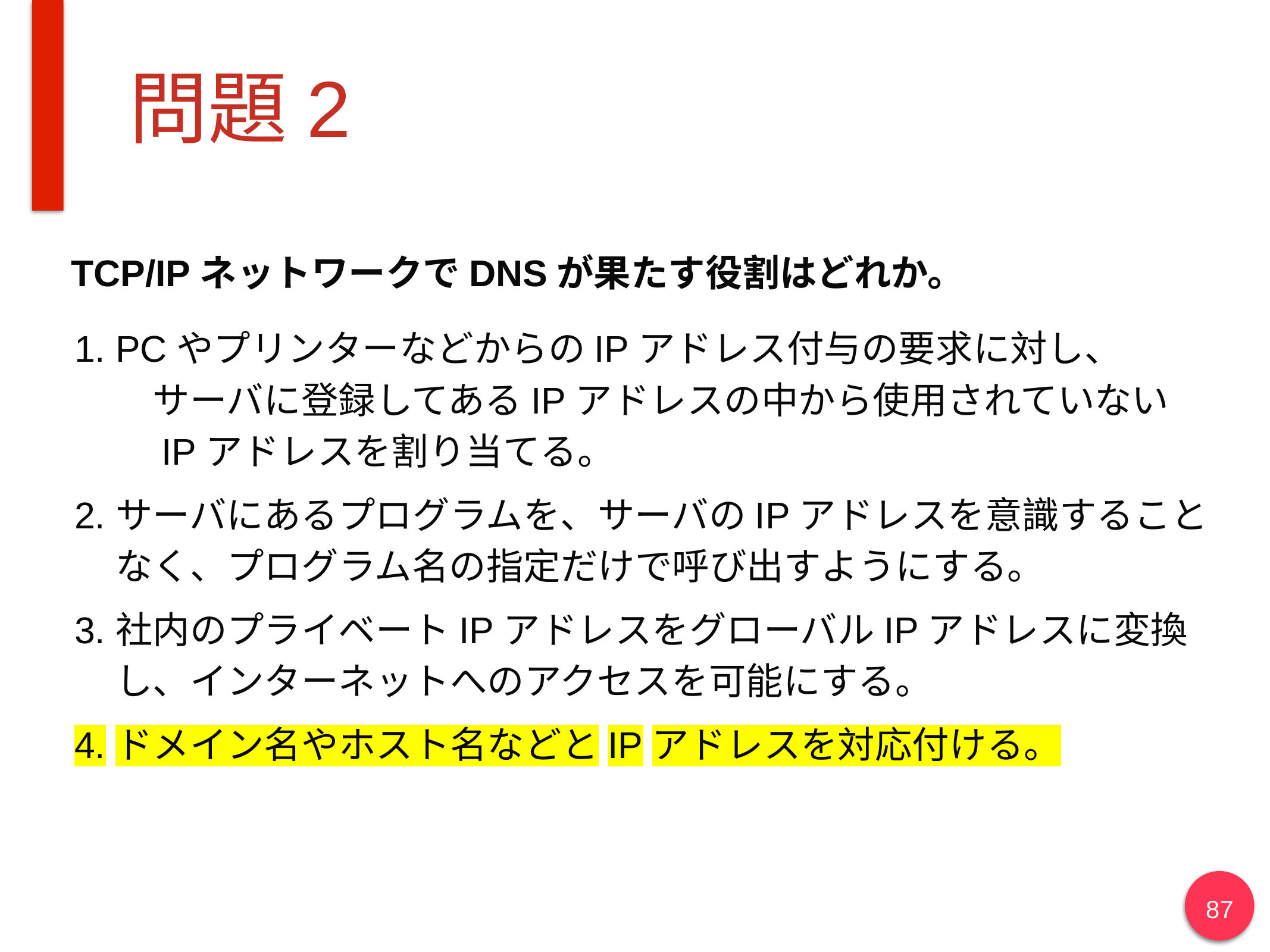

# 問題2
TCP/IPネットワークでDNSが果たす役割はどれか。
PCやプリンターなどからのIPアドレス付与の要求に対し、　　　　サーバに登録してあるIPアドレスの中から使用されていない　　　IPアドレスを割り当てる。
サーバにあるプログラムを、サーバのIPアドレスを意識すること　なく、プログラム名の指定だけで呼び出すようにする。
社内のプライベートIPアドレスをグローバルIPアドレスに変換し、インターネットへのアクセスを可能にする。
ドメイン名やホスト名などとIPアドレスを対応付ける。

87